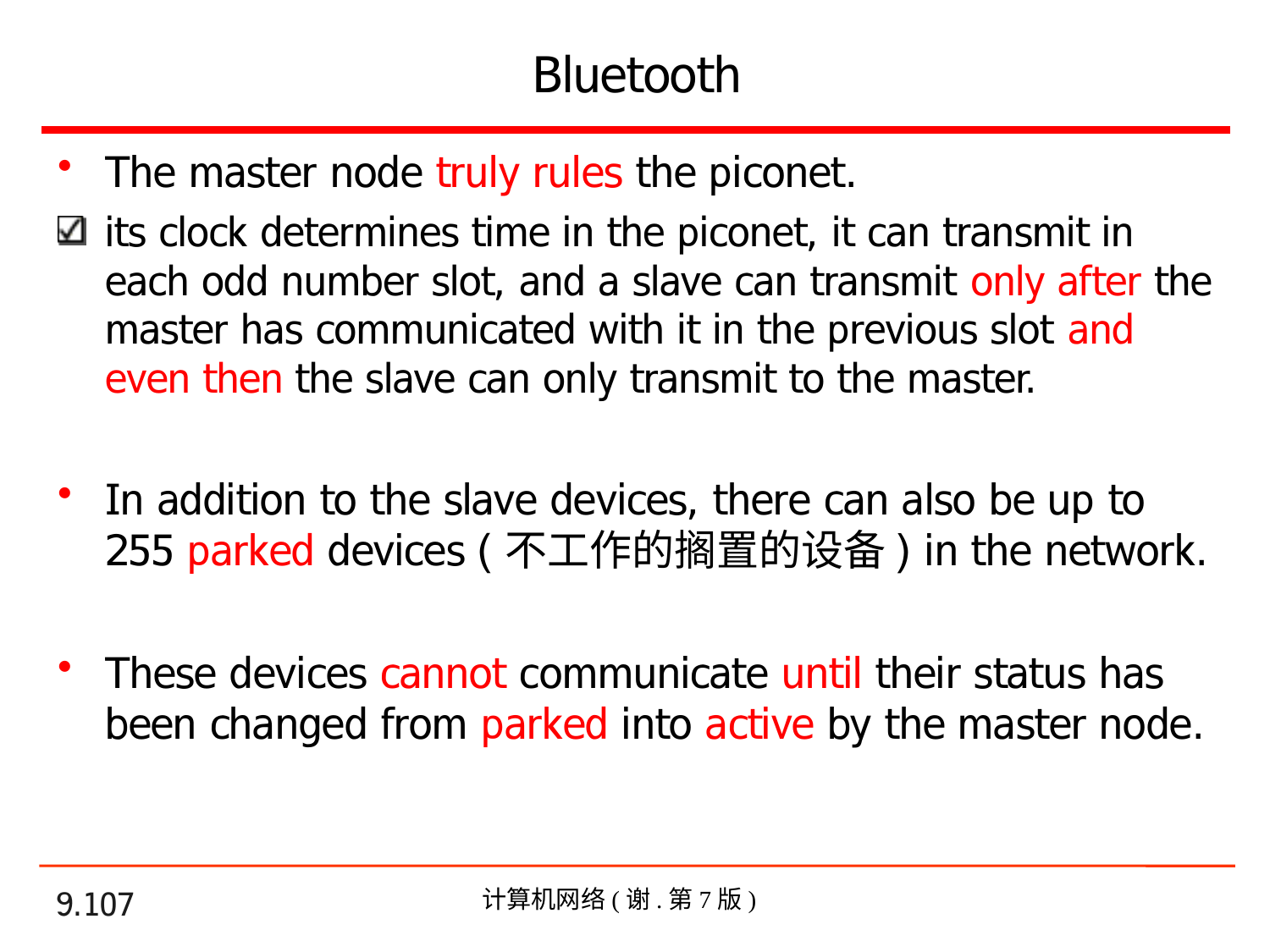

# Bluetooth
The master node truly rules the piconet.
its clock determines time in the piconet, it can transmit in each odd number slot, and a slave can transmit only after the master has communicated with it in the previous slot and even then the slave can only transmit to the master.

In addition to the slave devices, there can also be up to 255 parked devices (不工作的搁置的设备) in the network.

These devices cannot communicate until their status has been changed from parked into active by the master node.